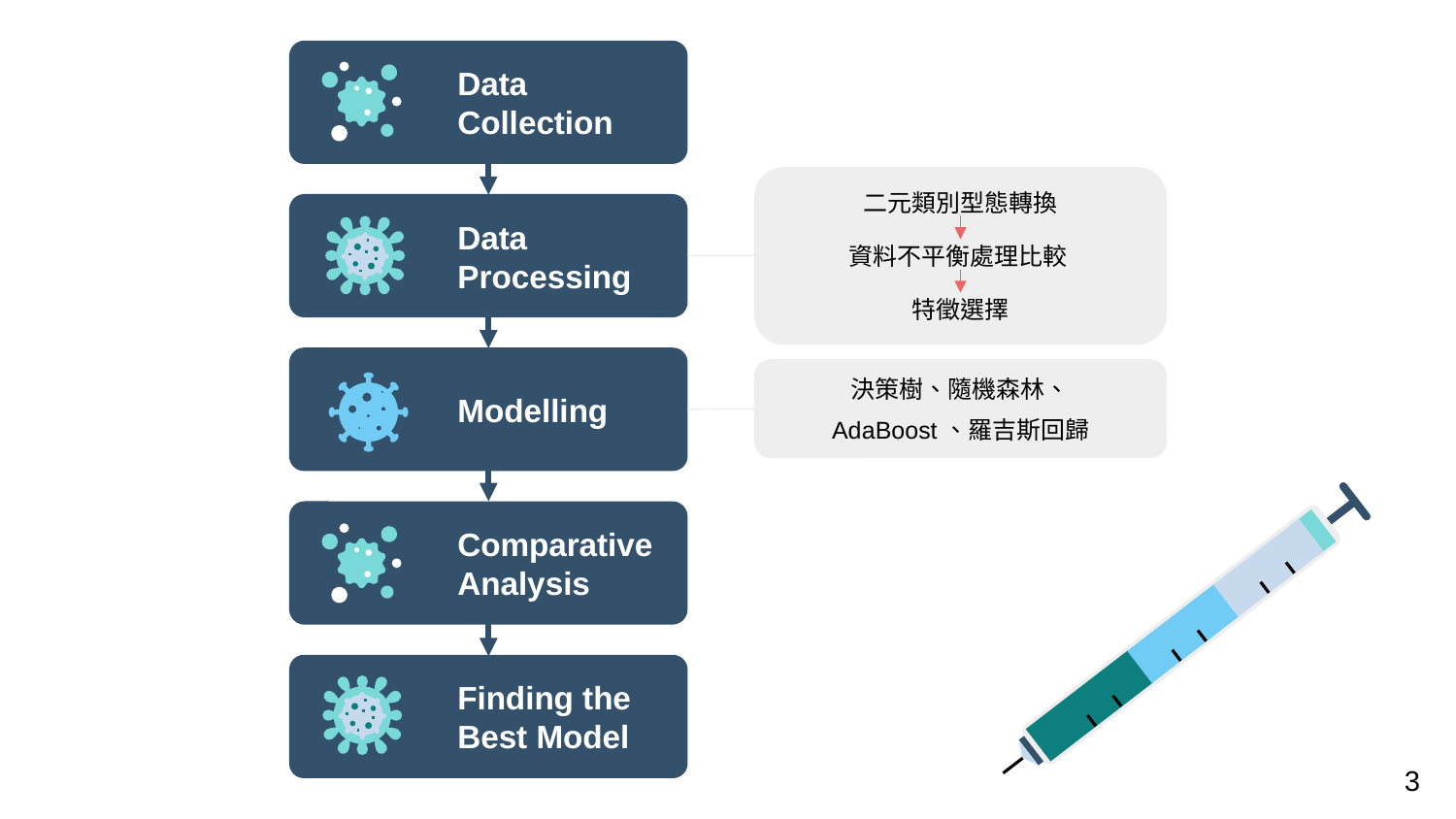

Data Collection

Data
Processing

Modelling

Comparative
Analysis

Finding the Best Model

二元類別型態轉換
資料不平衡處理比較
特徵選擇
決策樹、隨機森林、
AdaBoost、羅吉斯回歸

3